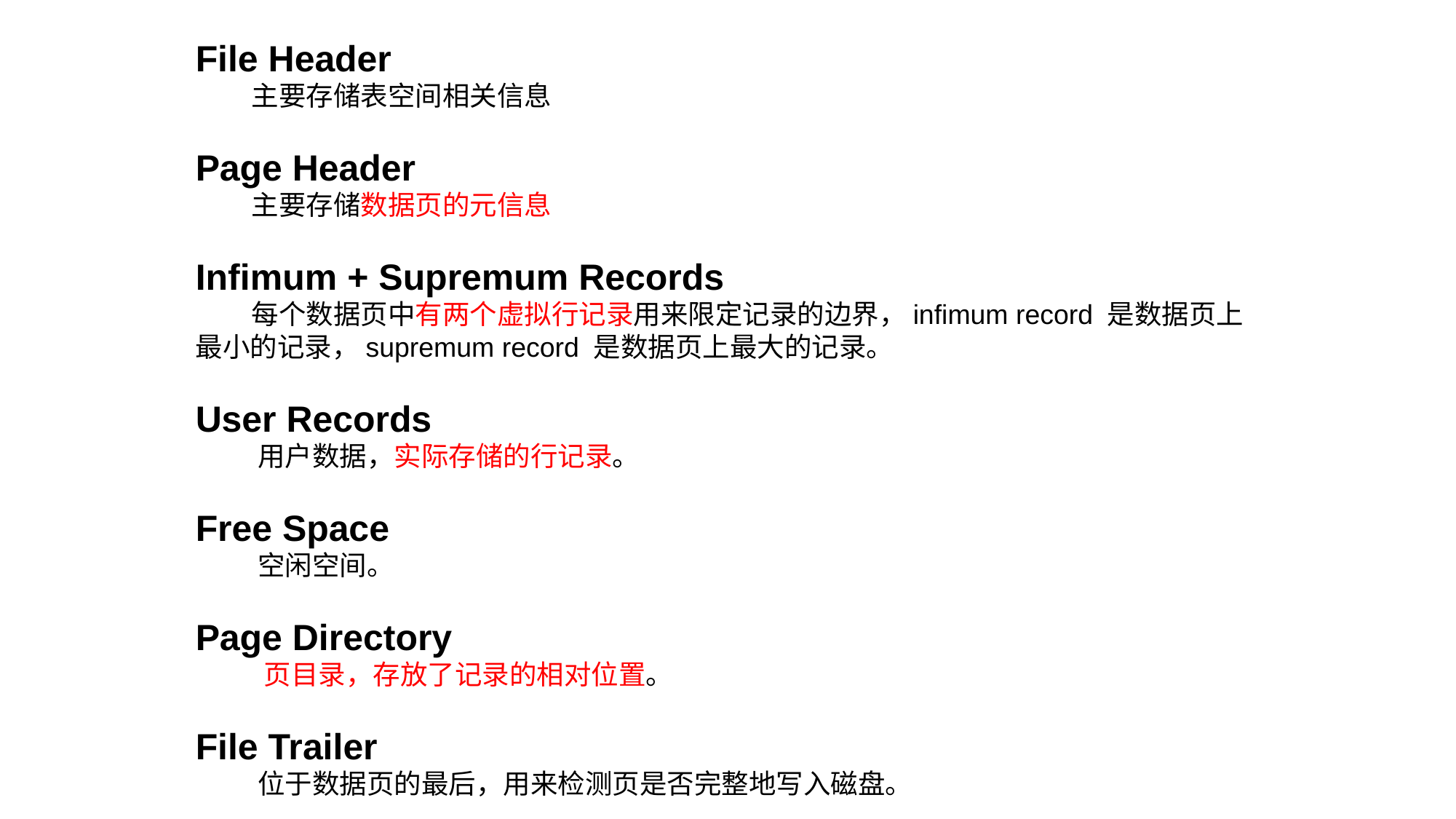

File Header
        主要存储表空间相关信息

Page Header
        主要存储数据页的元信息

Infimum + Supremum Records
        每个数据页中有两个虚拟行记录用来限定记录的边界，infimum record 是数据页上最小的记录，supremum record 是数据页上最大的记录。

User Records
         用户数据，实际存储的行记录。

Free Space
         空闲空间。

Page Directory
          页目录，存放了记录的相对位置。

File Trailer
         位于数据页的最后，用来检测页是否完整地写入磁盘。